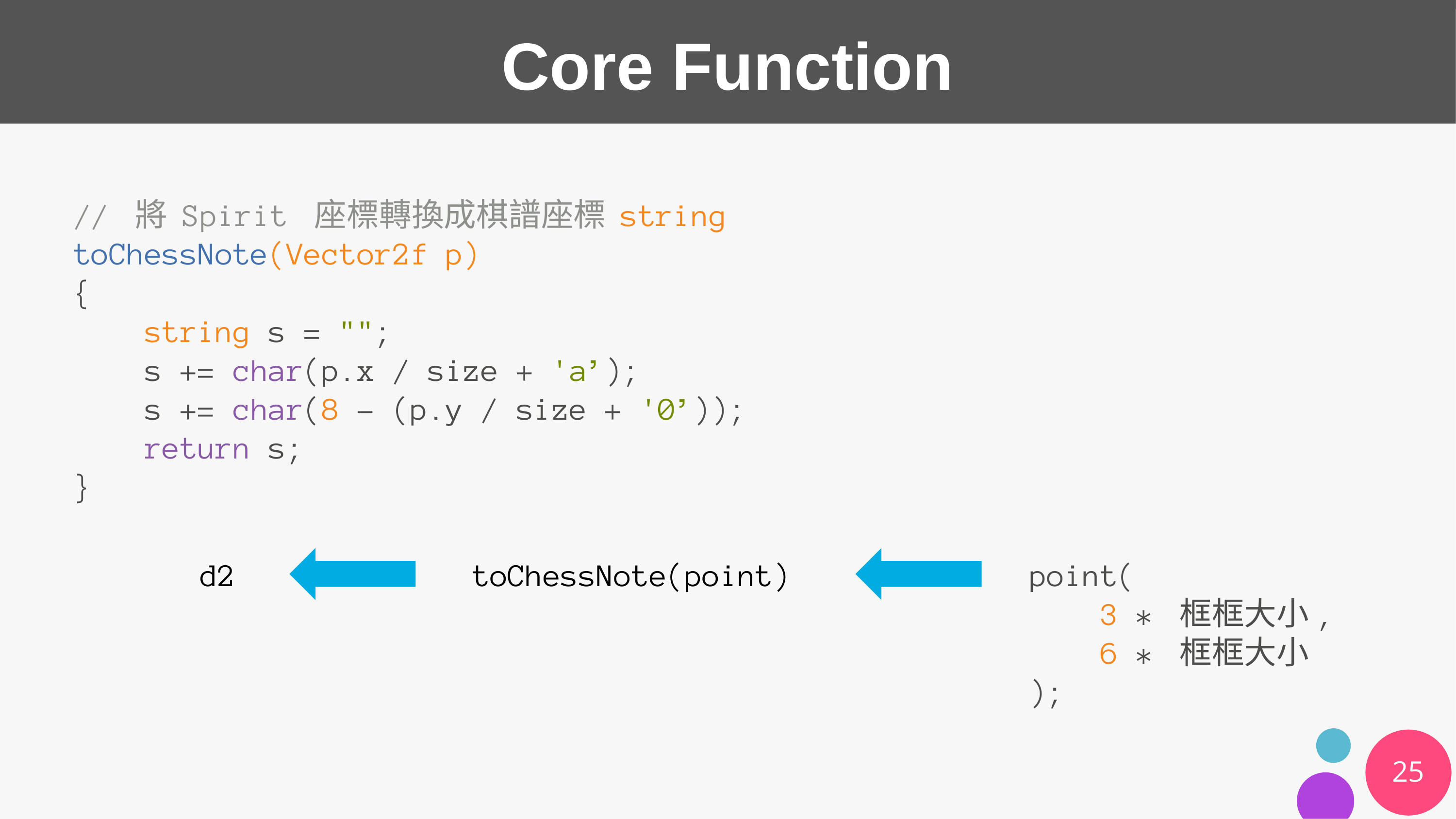

# Core Function
// 將 Spirit 座標轉換成棋譜座標 string toChessNote(Vector2f p)
{
    string s = "";
    s += char(p.x / size + 'a’);
    s += char(8 - (p.y / size + '0’));
    return s;
}

d2
toChessNote(point)
point(
    3 * 框框大小,
    6 * 框框大小
);
25